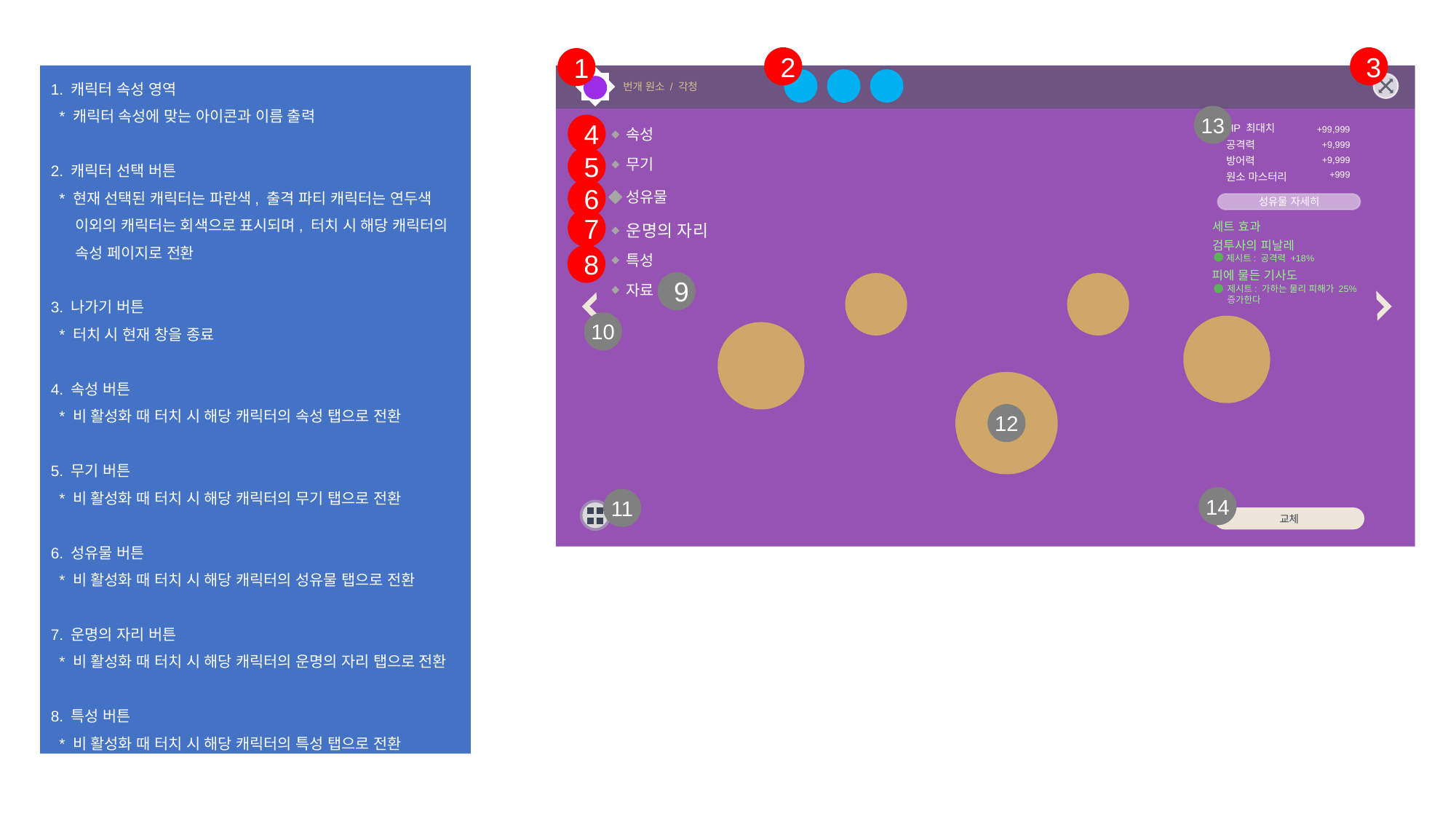

2
3
1
1. 캐릭터 속성 영역
  * 캐릭터 속성에 맞는 아이콘과 이름 출력

2. 캐릭터 선택 버튼
  * 현재 선택된 캐릭터는 파란색, 출격 파티 캐릭터는 연두색
     이외의 캐릭터는 회색으로 표시되며, 터치 시 해당 캐릭터의
     속성 페이지로 전환

3. 나가기 버튼
  * 터치 시 현재 창을 종료

4. 속성 버튼
  * 비 활성화 때 터치 시 해당 캐릭터의 속성 탭으로 전환

5. 무기 버튼
  * 비 활성화 때 터치 시 해당 캐릭터의 무기 탭으로 전환

6. 성유물 버튼
  * 비 활성화 때 터치 시 해당 캐릭터의 성유물 탭으로 전환

7. 운명의 자리 버튼
  * 비 활성화 때 터치 시 해당 캐릭터의 운명의 자리 탭으로 전환

8. 특성 버튼
  * 비 활성화 때 터치 시 해당 캐릭터의 특성 탭으로 전환

번개 원소 / 각청

13

4
HP 최대치
속성
+99,999

공격력
+9,999
5
방어력
무기
+9,999

원소 마스터리
+999
6
성유물

성유물 자세히
7
세트 효과
운명의 자리

검투사의 피날레
8
특성
제시트: 공격력 +18%

피에 물든 기사도
9

자료
제시트: 가하는 물리 피해가 25%
증가한다

10

12
14
11

교체